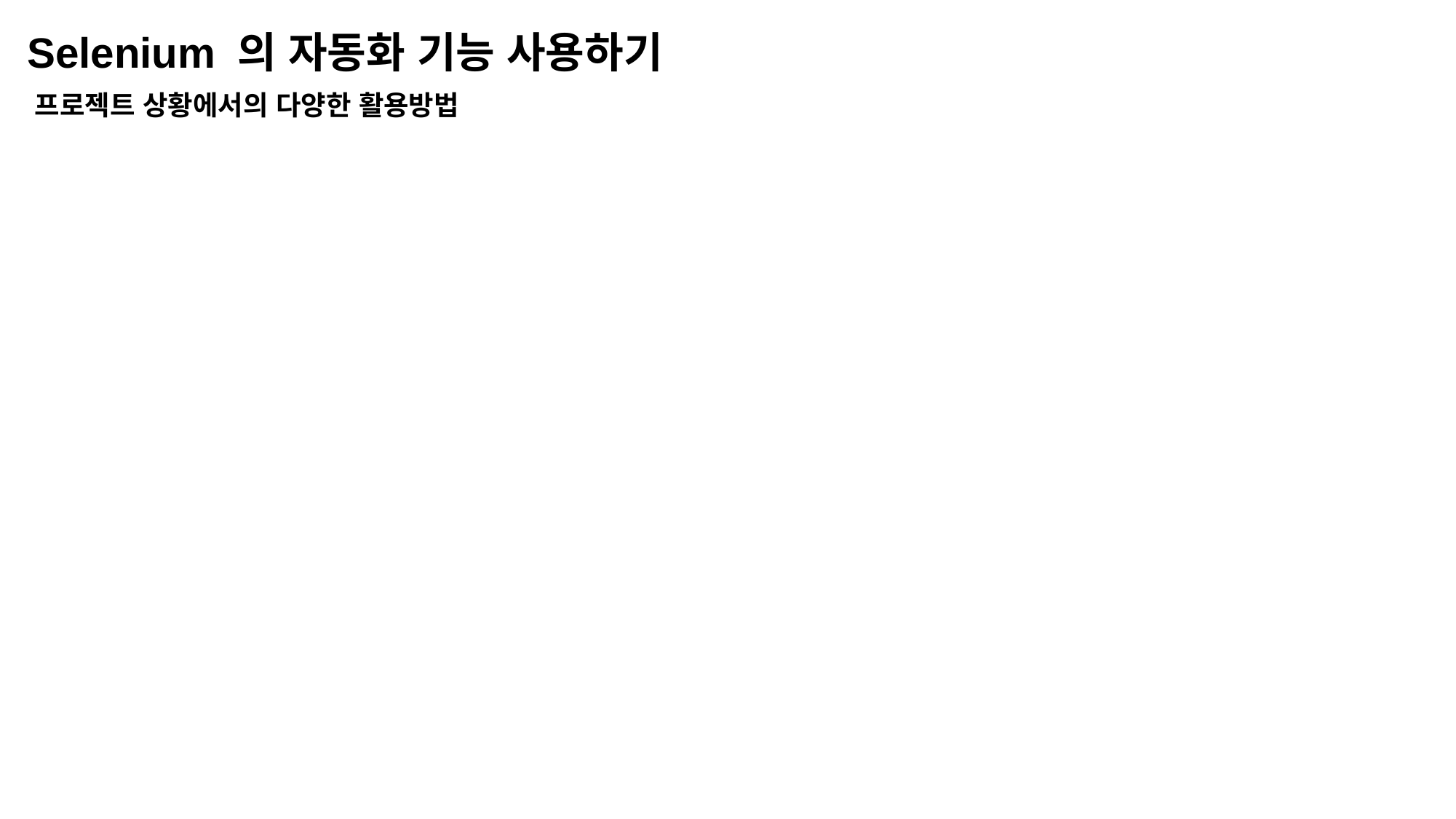

Selenium 의 자동화 기능 사용하기
프로젝트 상황에서의 다양한 활용방법